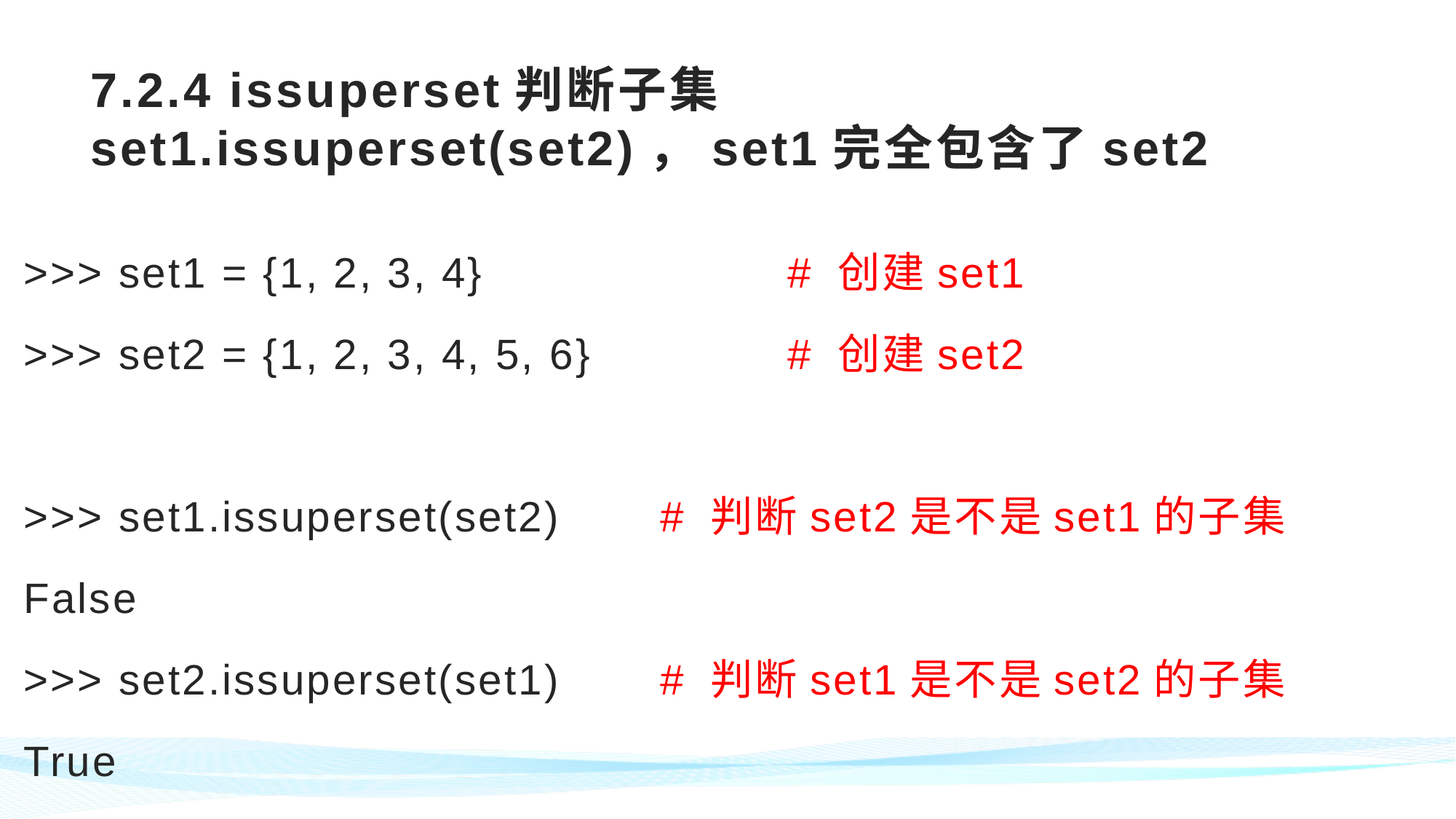

# 7.2.4 issuperset判断子集 set1.issuperset(set2)，set1完全包含了set2
>>> set1 = {1, 2, 3, 4}                  	# 创建set1
>>> set2 = {1, 2, 3, 4, 5, 6}          	# 创建set2

>>> set1.issuperset(set2)       # 判断set2是不是set1的子集
False
>>> set2.issuperset(set1)       # 判断set1是不是set2的子集
True

96